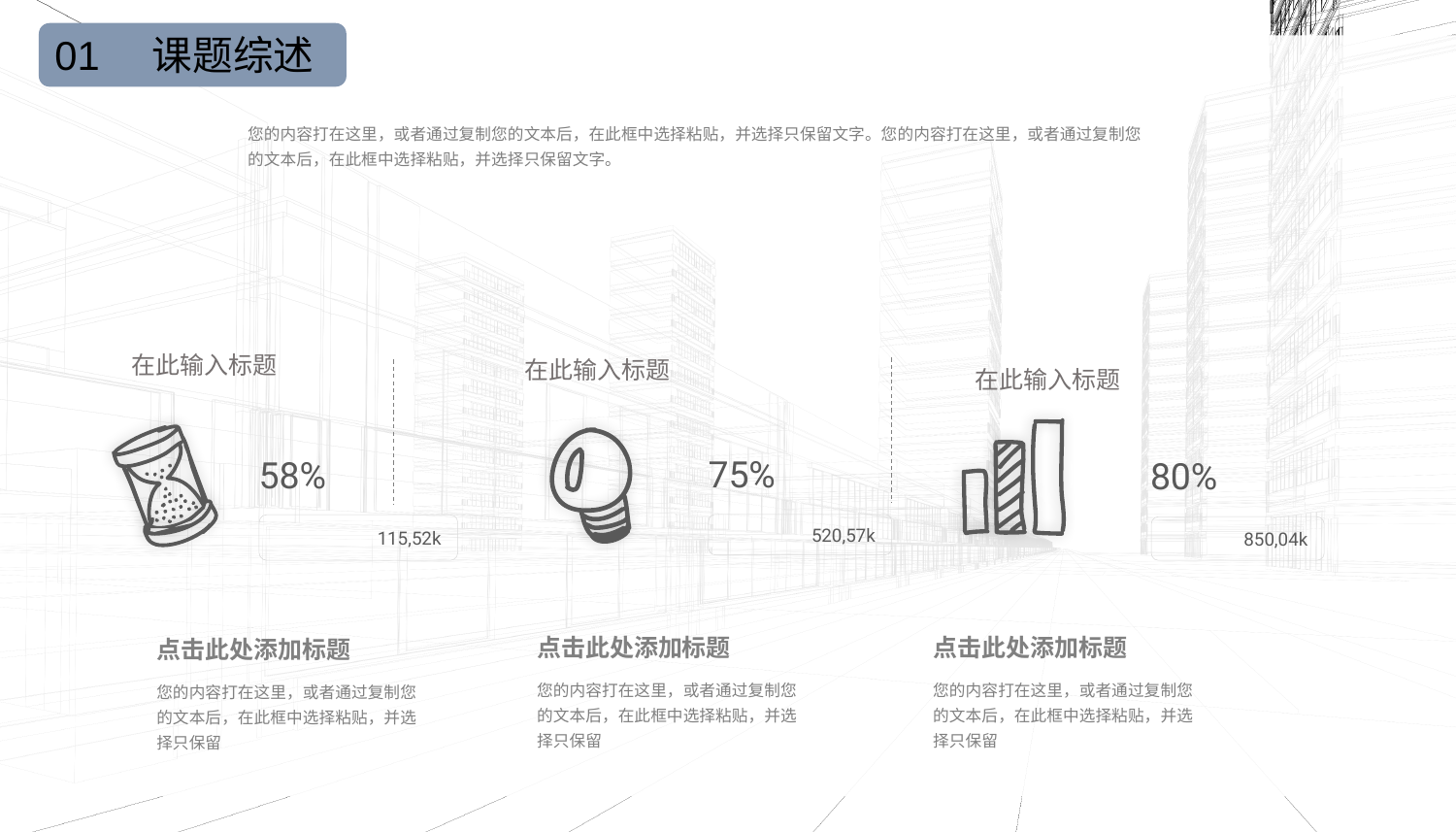

01
课题综述
您的内容打在这里，或者通过复制您的文本后，在此框中选择粘贴，并选择只保留文字。您的内容打在这里，或者通过复制您的文本后，在此框中选择粘贴，并选择只保留文字。
在此输入标题
在此输入标题
在此输入标题

75%
58%
80%
520,57k
115,52k
850,04k
点击此处添加标题
点击此处添加标题
点击此处添加标题
您的内容打在这里，或者通过复制您的文本后，在此框中选择粘贴，并选择只保留
您的内容打在这里，或者通过复制您的文本后，在此框中选择粘贴，并选择只保留
您的内容打在这里，或者通过复制您的文本后，在此框中选择粘贴，并选择只保留